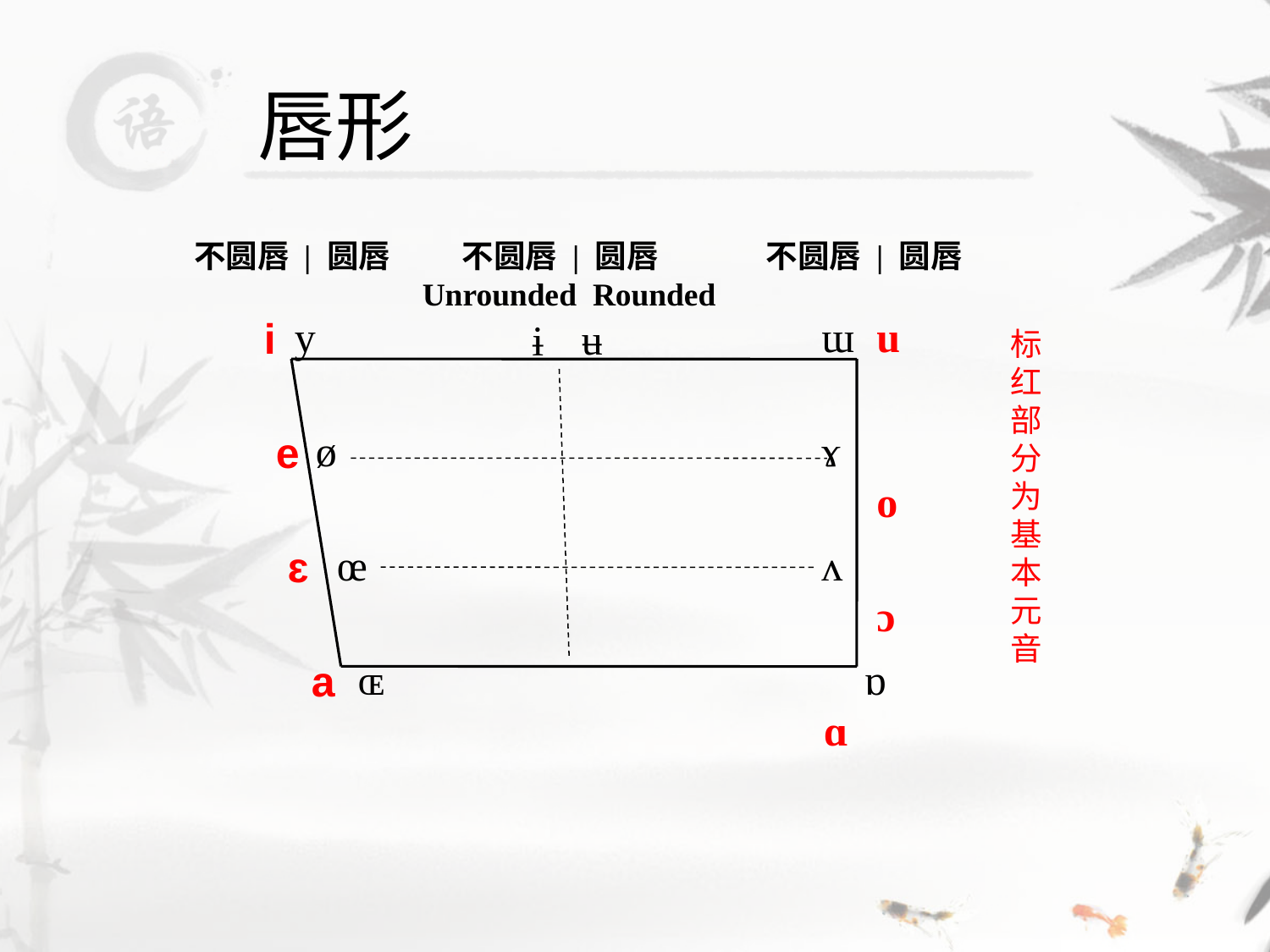

# 唇形
   不圆唇 | 圆唇          不圆唇 | 圆唇               不圆唇 | 圆唇
Unrounded  Rounded
                y

                  ø

                    œ

                      ɶ
      u

      o

      ɔ

 ɑ
i

 e

  ɛ

    a
ɨ

ɯ

ɤ

ʌ

    ɒ
ʉ

标红部分为基本元音